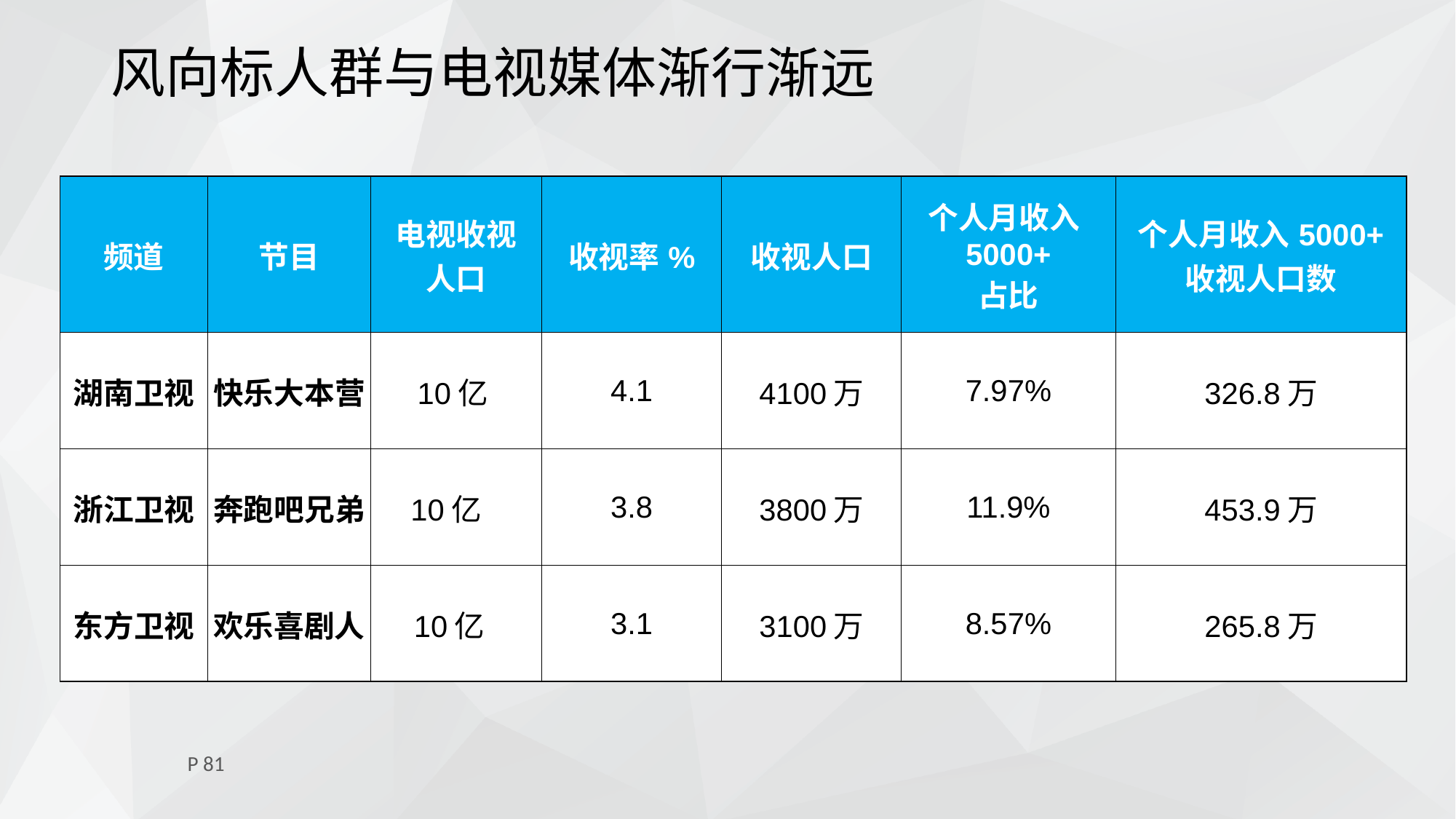

# 风向标人群与电视媒体渐行渐远
| 频道 | 节目 | 电视收视 人口 | 收视率% | 收视人口 | 个人月收入5000+ 占比 | 个人月收入5000+ 收视人口数 |
| --- | --- | --- | --- | --- | --- | --- |
| 湖南卫视 | 快乐大本营 | 10亿 | 4.1 | 4100万 | 7.97% | 326.8万 |
| 浙江卫视 | 奔跑吧兄弟 | 10亿 | 3.8 | 3800万 | 11.9% | 453.9万 |
| 东方卫视 | 欢乐喜剧人 | 10亿 | 3.1 | 3100万 | 8.57% | 265.8万 |
P 81